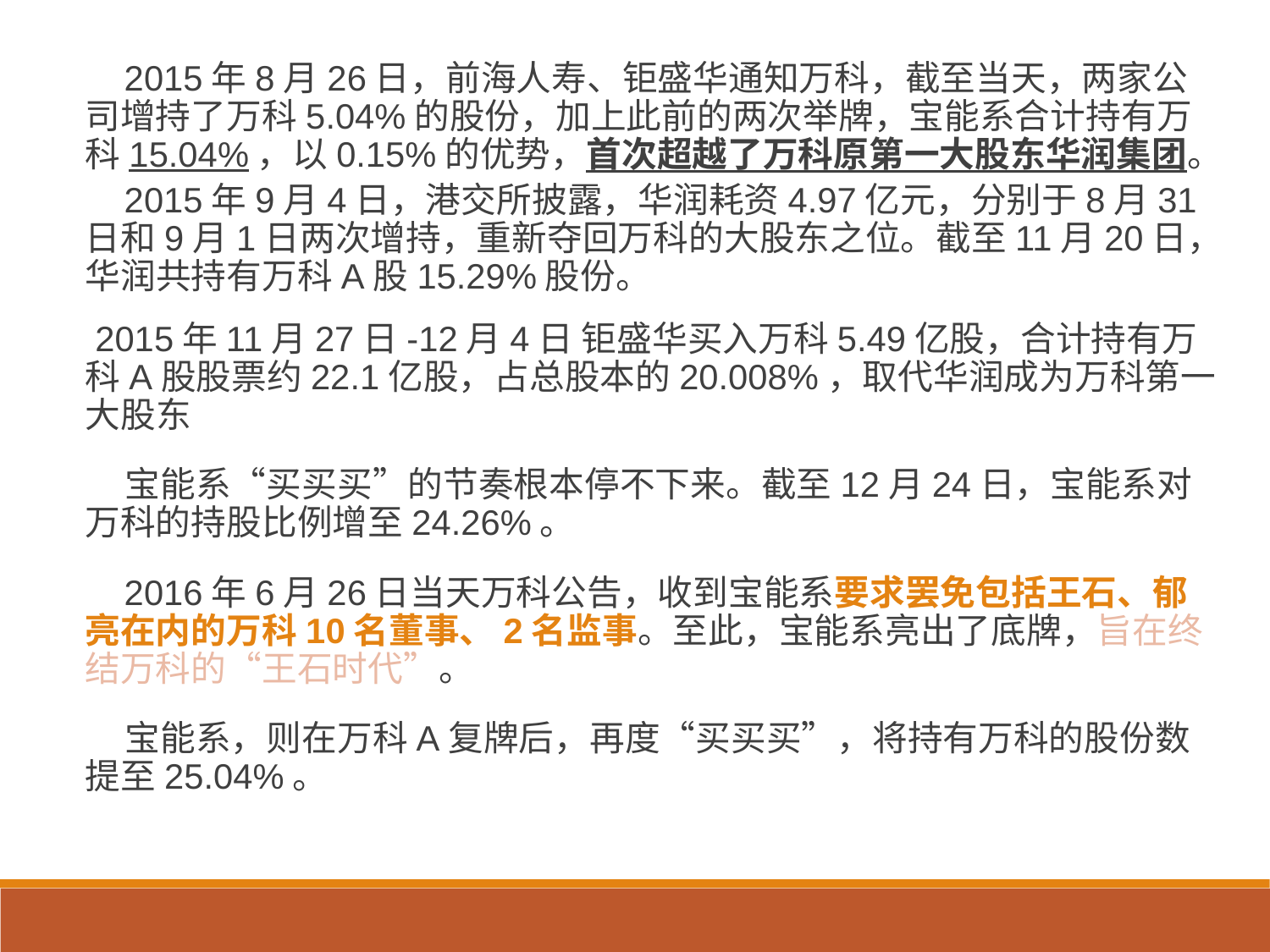

2015年8月26日，前海人寿、钜盛华通知万科，截至当天，两家公司增持了万科5.04%的股份，加上此前的两次举牌，宝能系合计持有万科15.04%，以0.15%的优势，首次超越了万科原第一大股东华润集团。
    2015年9月4日，港交所披露，华润耗资4.97亿元，分别于8月31日和9月1日两次增持，重新夺回万科的大股东之位。截至11月20日，华润共持有万科A股15.29%股份。
 2015年11月27日-12月4日 钜盛华买入万科5.49亿股，合计持有万科A股股票约22.1亿股，占总股本的20.008%，取代华润成为万科第一大股东
    宝能系“买买买”的节奏根本停不下来。截至12月24日，宝能系对万科的持股比例增至24.26%。
    2016年6月26日当天万科公告，收到宝能系要求罢免包括王石、郁亮在内的万科10名董事、2名监事。至此，宝能系亮出了底牌，旨在终结万科的“王石时代”。
    宝能系，则在万科A复牌后，再度“买买买”，将持有万科的股份数提至25.04%。